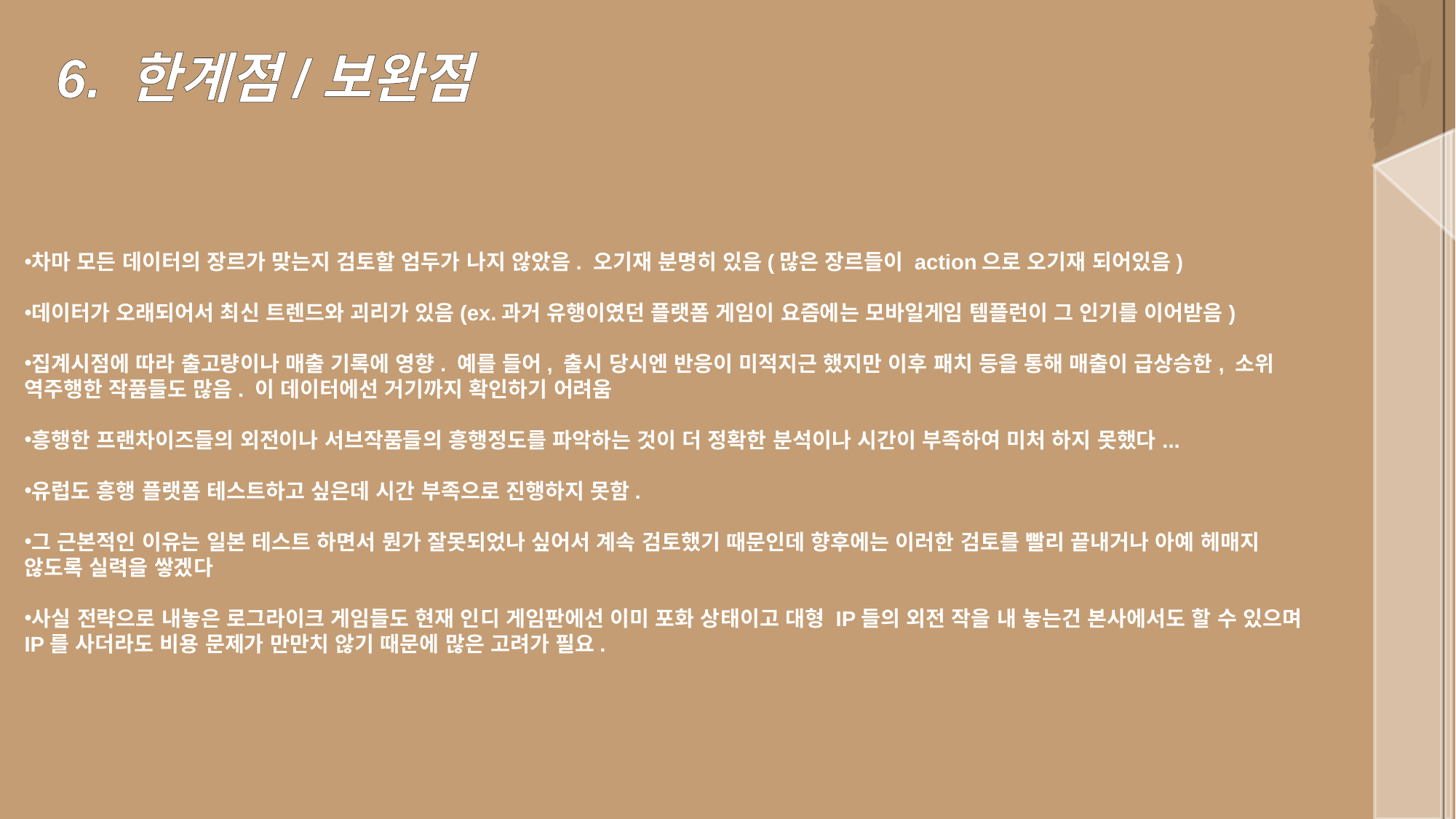

6. 한계점/보완점

차마 모든 데이터의 장르가 맞는지 검토할 엄두가 나지 않았음. 오기재 분명히 있음(많은 장르들이 action으로 오기재 되어있음)

데이터가 오래되어서 최신 트렌드와 괴리가 있음(ex.과거 유행이였던 플랫폼 게임이 요즘에는 모바일게임 템플런이 그 인기를 이어받음)

집계시점에 따라 출고량이나 매출 기록에 영향. 예를 들어, 출시 당시엔 반응이 미적지근 했지만 이후 패치 등을 통해 매출이 급상승한, 소위 역주행한 작품들도 많음. 이 데이터에선 거기까지 확인하기 어려움

흥행한 프랜차이즈들의 외전이나 서브작품들의 흥행정도를 파악하는 것이 더 정확한 분석이나 시간이 부족하여 미처 하지 못했다...

유럽도 흥행 플랫폼 테스트하고 싶은데 시간 부족으로 진행하지 못함.

그 근본적인 이유는 일본 테스트 하면서 뭔가 잘못되었나 싶어서 계속 검토했기 때문인데 향후에는 이러한 검토를 빨리 끝내거나 아예 헤매지 않도록 실력을 쌓겠다

사실 전략으로 내놓은 로그라이크 게임들도 현재 인디 게임판에선 이미 포화 상태이고 대형 IP들의 외전 작을 내 놓는건 본사에서도 할 수 있으며 IP를 사더라도 비용 문제가 만만치 않기 때문에 많은 고려가 필요.